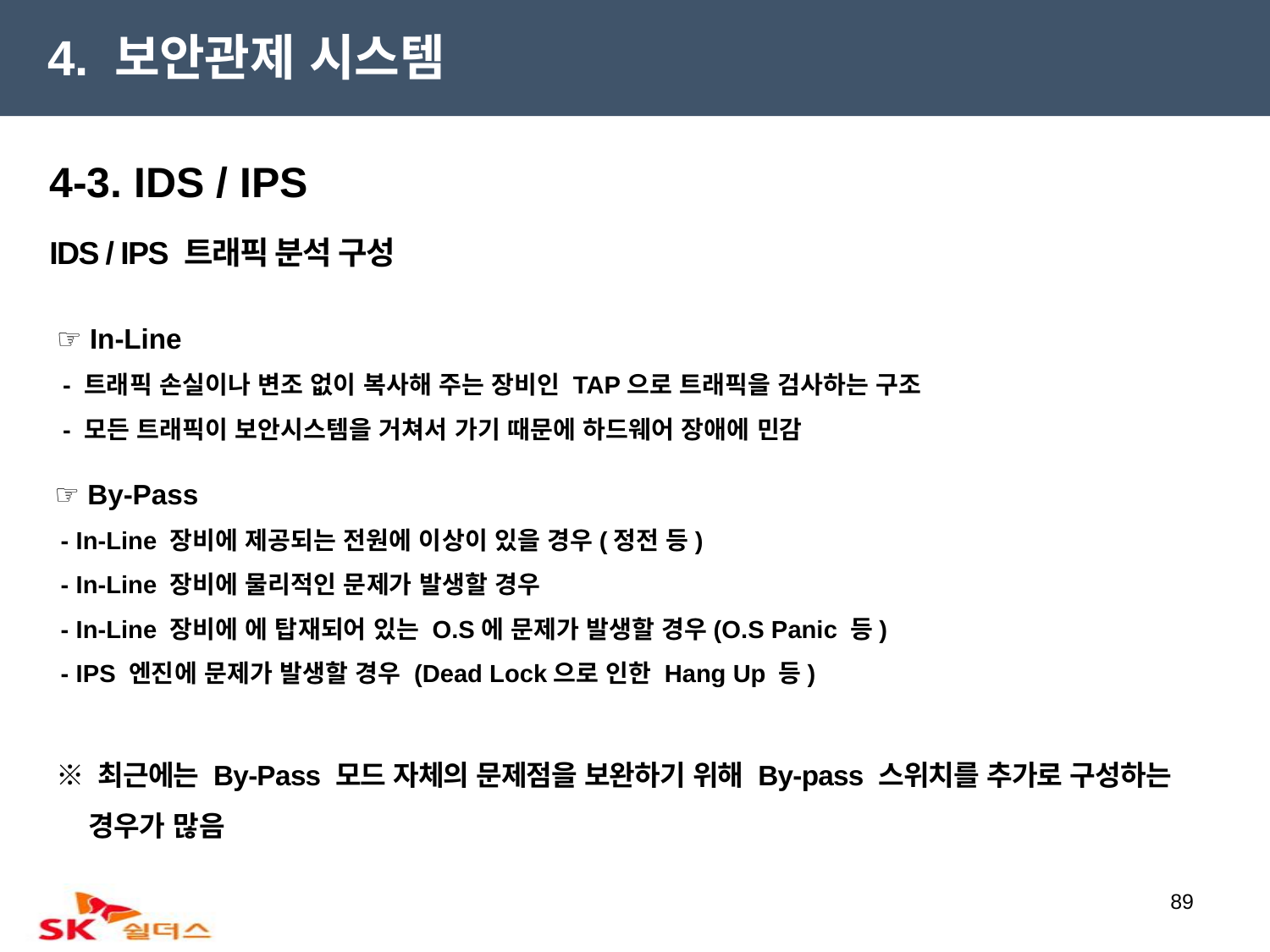

4. 보안관제 시스템
4-3. IDS / IPS
IDS / IPS 트래픽 분석 구성
 ☞ In-Line
  - 트래픽 손실이나 변조 없이 복사해 주는 장비인 TAP으로 트래픽을 검사하는 구조
  - 모든 트래픽이 보안시스템을 거쳐서 가기 때문에 하드웨어 장애에 민감
 ☞ By-Pass
  - In-Line 장비에 제공되는 전원에 이상이 있을 경우(정전 등)
  - In-Line 장비에 물리적인 문제가 발생할 경우
  - In-Line 장비에 에 탑재되어 있는 O.S에 문제가 발생할 경우(O.S Panic 등)
  - IPS 엔진에 문제가 발생할 경우 (Dead Lock으로 인한 Hang Up 등)
 ※ 최근에는 By-Pass 모드 자체의 문제점을 보완하기 위해 By-pass 스위치를 추가로 구성하는
    경우가 많음
89